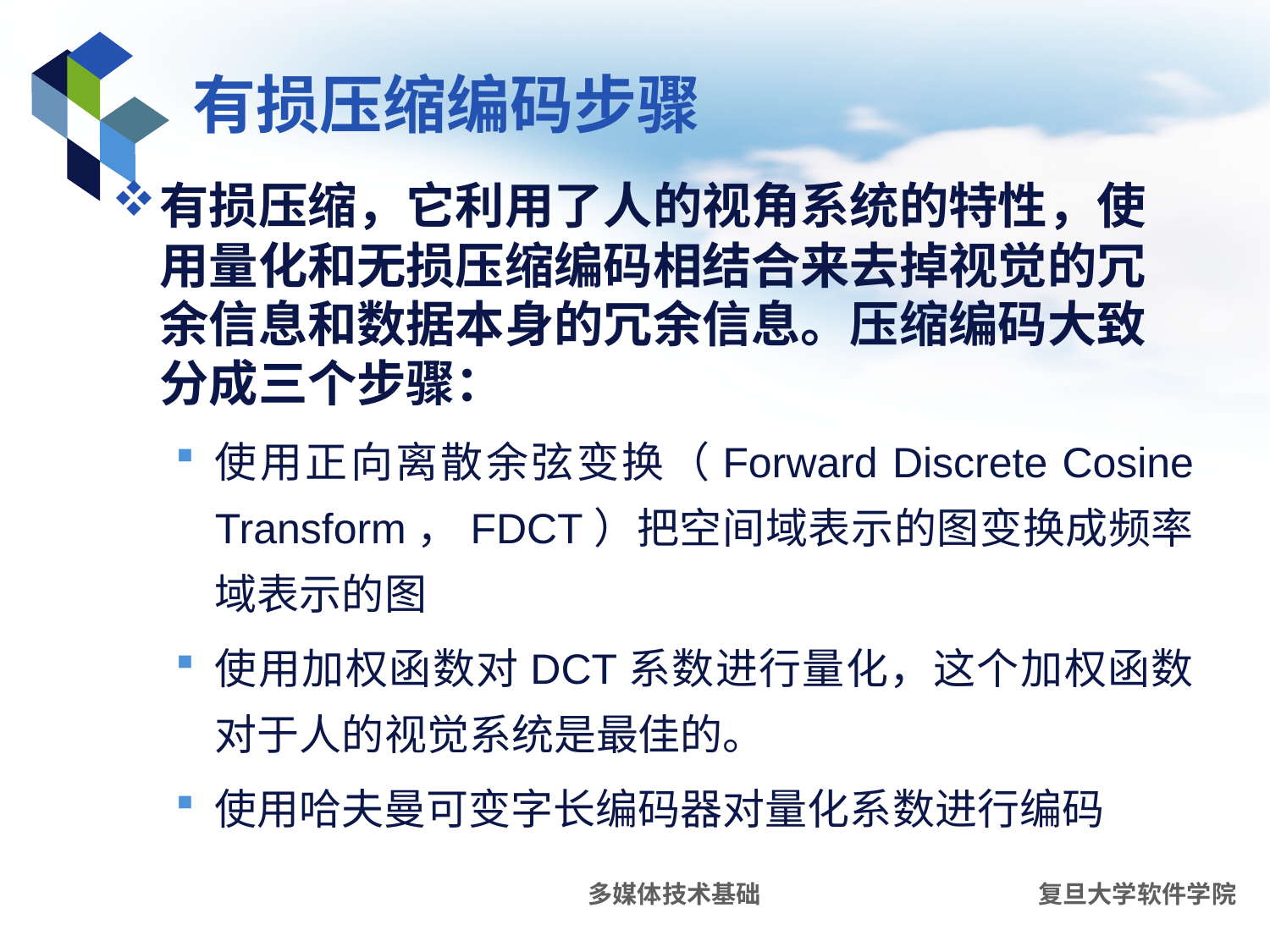

# 有损压缩编码步骤
有损压缩，它利用了人的视角系统的特性，使用量化和无损压缩编码相结合来去掉视觉的冗余信息和数据本身的冗余信息。压缩编码大致分成三个步骤：
使用正向离散余弦变换（Forward Discrete Cosine Transform，FDCT）把空间域表示的图变换成频率域表示的图
使用加权函数对DCT系数进行量化，这个加权函数对于人的视觉系统是最佳的。
使用哈夫曼可变字长编码器对量化系数进行编码
多媒体技术基础